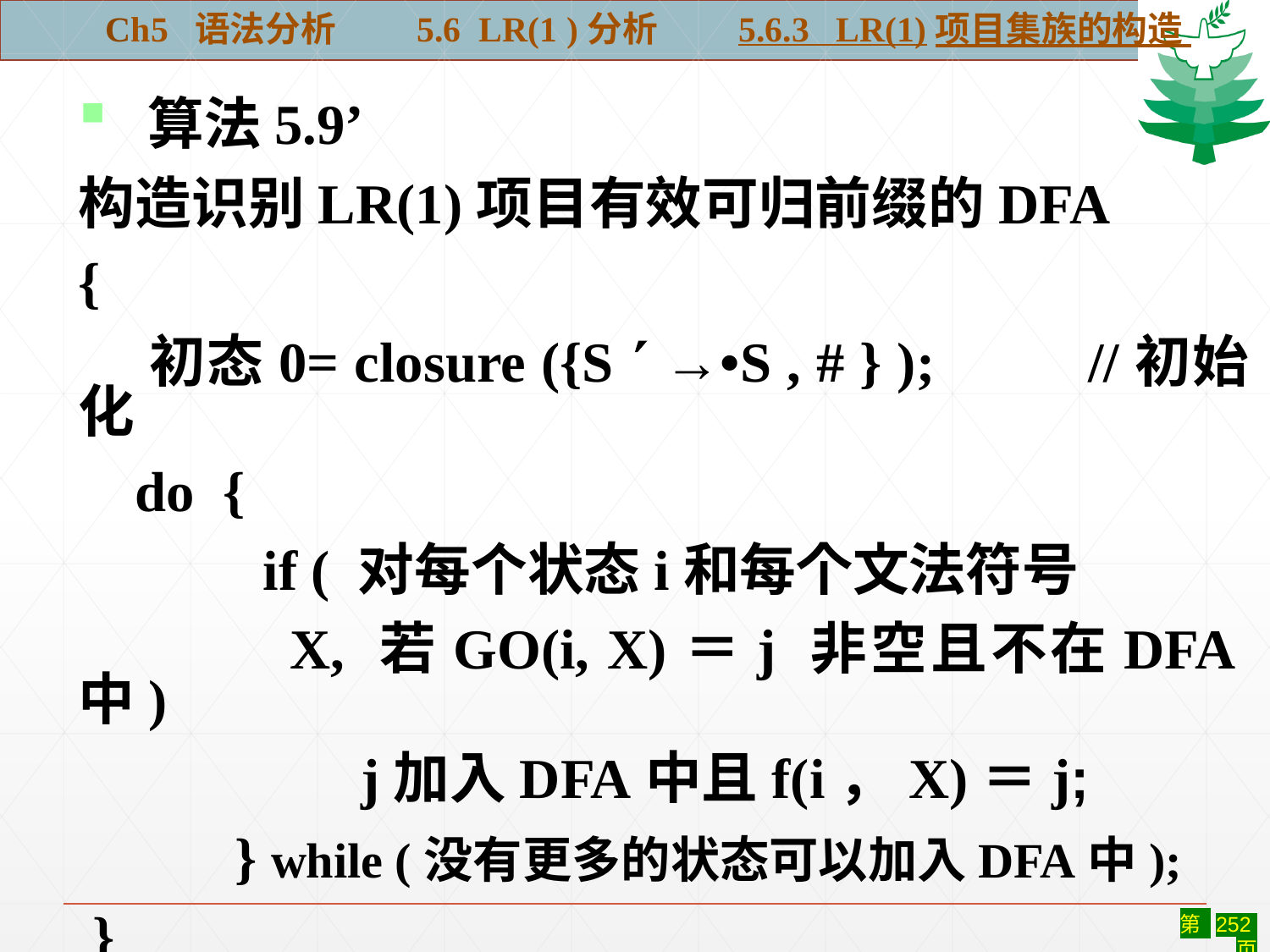

Ch5  语法分析         5.6  LR(1 )分析         5.6.3   LR(1)项目集族的构造
#
  算法5.9’
构造识别LR(1)项目有效可归前缀的DFA
{
    初态0= closure ({S ′ →•S , # } );          //初始化
    do  {
             if ( 对每个状态i和每个文法符号
            X, 若GO(i, X)＝j 非空且不在DFA中)
		  j加入DFA中且f(i，X)＝j;
           } while (没有更多的状态可以加入DFA中);
 }